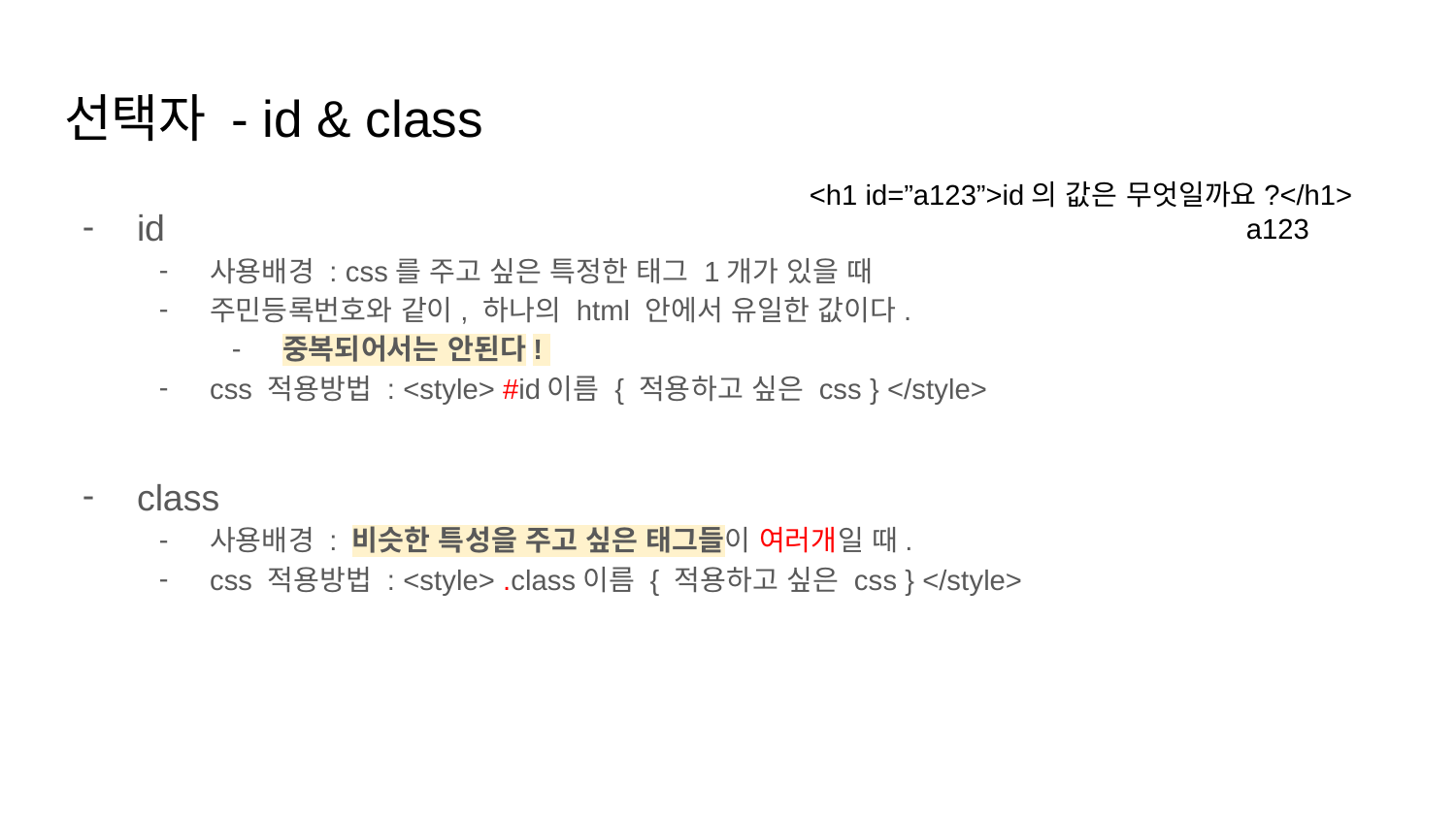

# 선택자 - id & class
<h1 id=”a123”>id의 값은 무엇일까요?</h1>
			a123
id
사용배경 : css를 주고 싶은 특정한 태그 1개가 있을 때
주민등록번호와 같이, 하나의 html 안에서 유일한 값이다.
중복되어서는 안된다!
css 적용방법 : <style> #id이름 { 적용하고 싶은 css } </style>

class
사용배경 : 비슷한 특성을 주고 싶은 태그들이 여러개일 때.
css 적용방법 : <style> .class이름 { 적용하고 싶은 css } </style>